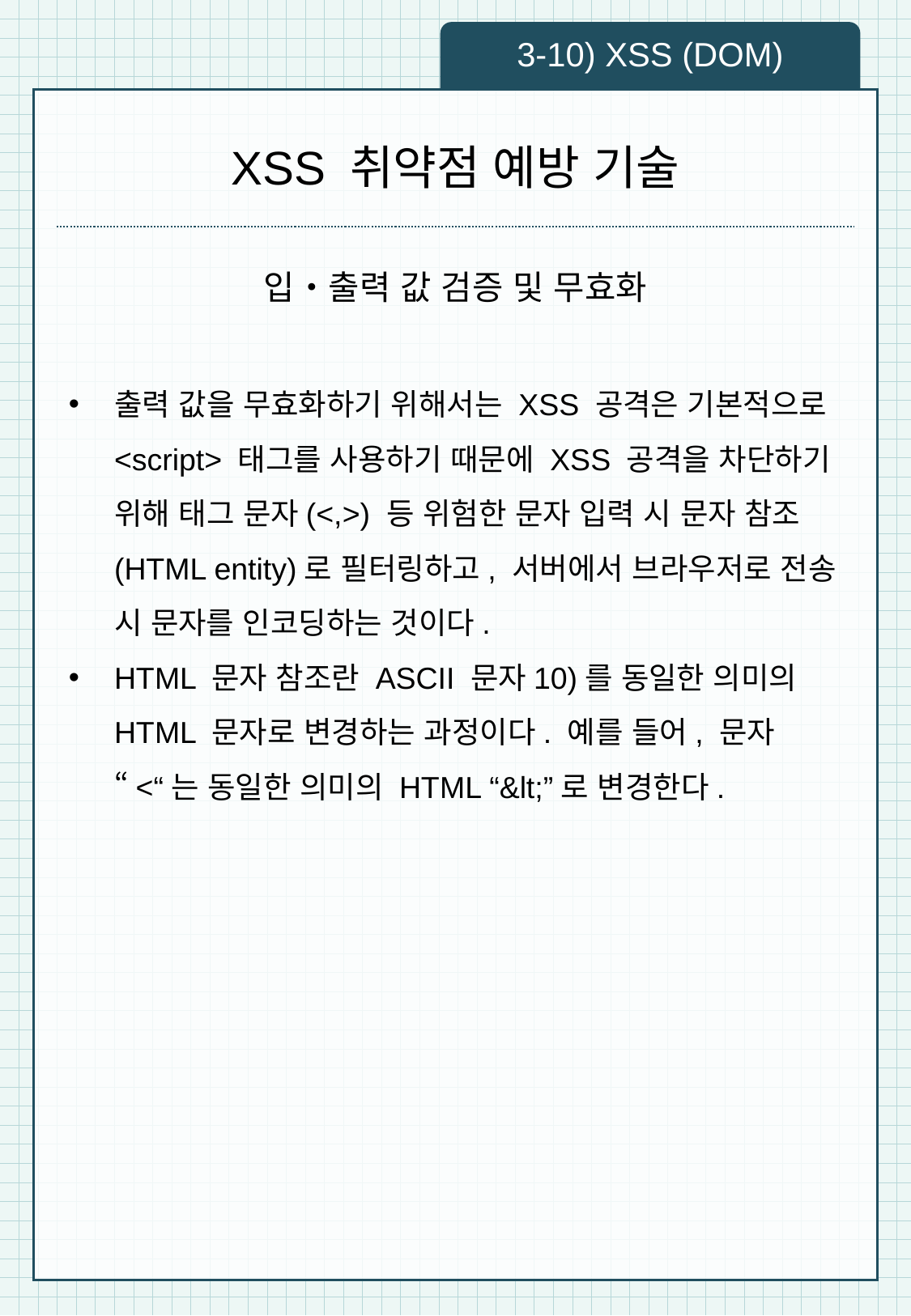

3-10) XSS (DOM)

# XSS 취약점 예방 기술
입・출력 값 검증 및 무효화

출력 값을 무효화하기 위해서는 XSS 공격은 기본적으로 <script> 태그를 사용하기 때문에 XSS 공격을 차단하기 위해 태그 문자(<,>) 등 위험한 문자 입력 시 문자 참조(HTML entity)로 필터링하고, 서버에서 브라우저로 전송 시 문자를 인코딩하는 것이다.
HTML 문자 참조란 ASCII 문자10)를 동일한 의미의 HTML 문자로 변경하는 과정이다. 예를 들어, 문자 “<“는 동일한 의미의 HTML “&lt;”로 변경한다.